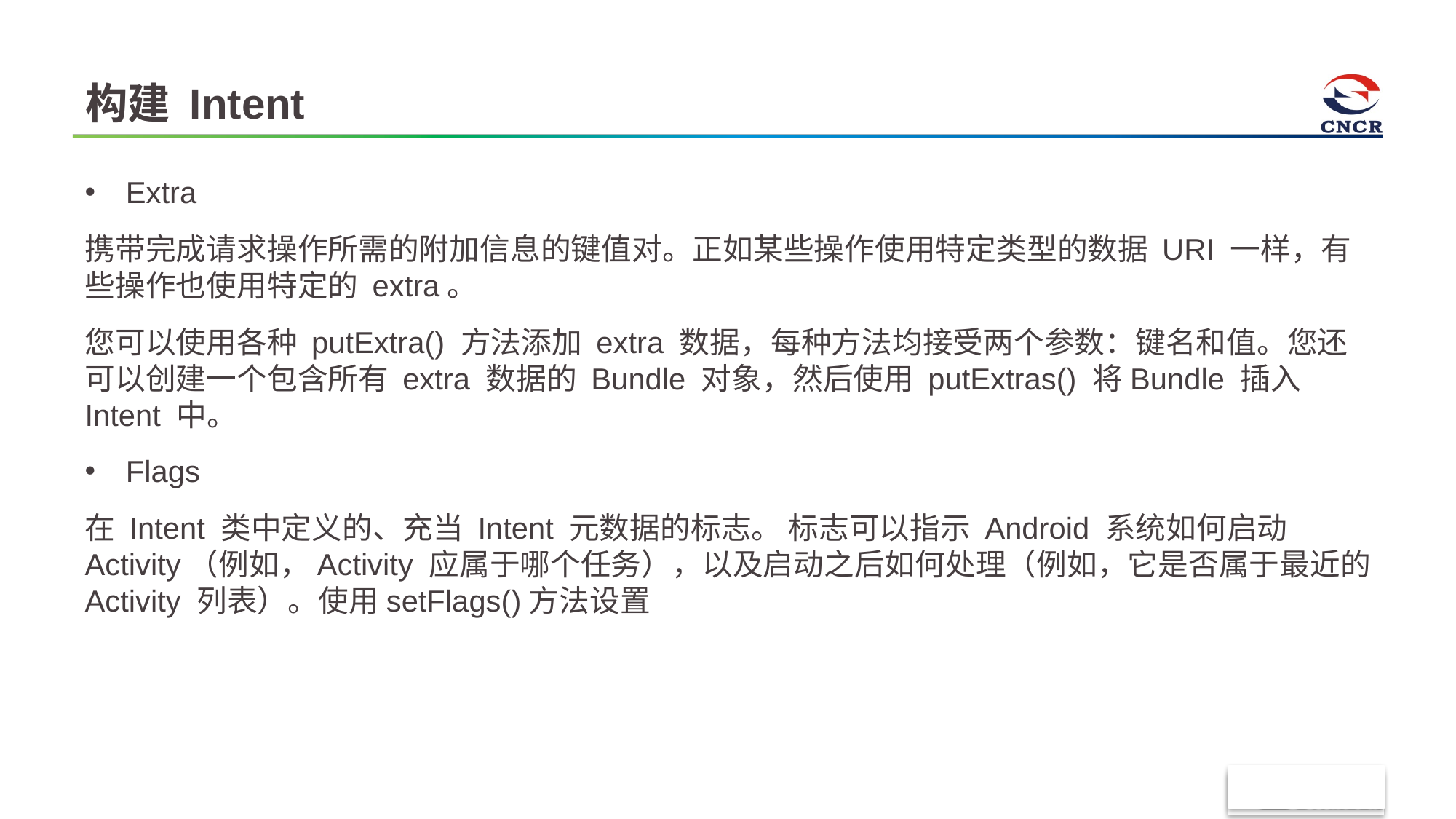

# 构建 Intent
Extra
携带完成请求操作所需的附加信息的键值对。正如某些操作使用特定类型的数据 URI 一样，有些操作也使用特定的 extra。
您可以使用各种 putExtra() 方法添加 extra 数据，每种方法均接受两个参数：键名和值。您还可以创建一个包含所有 extra 数据的 Bundle 对象，然后使用 putExtras() 将Bundle 插入 Intent 中。
Flags
在 Intent 类中定义的、充当 Intent 元数据的标志。 标志可以指示 Android 系统如何启动 Activity（例如，Activity 应属于哪个任务），以及启动之后如何处理（例如，它是否属于最近的 Activity 列表）。使用setFlags()方法设置